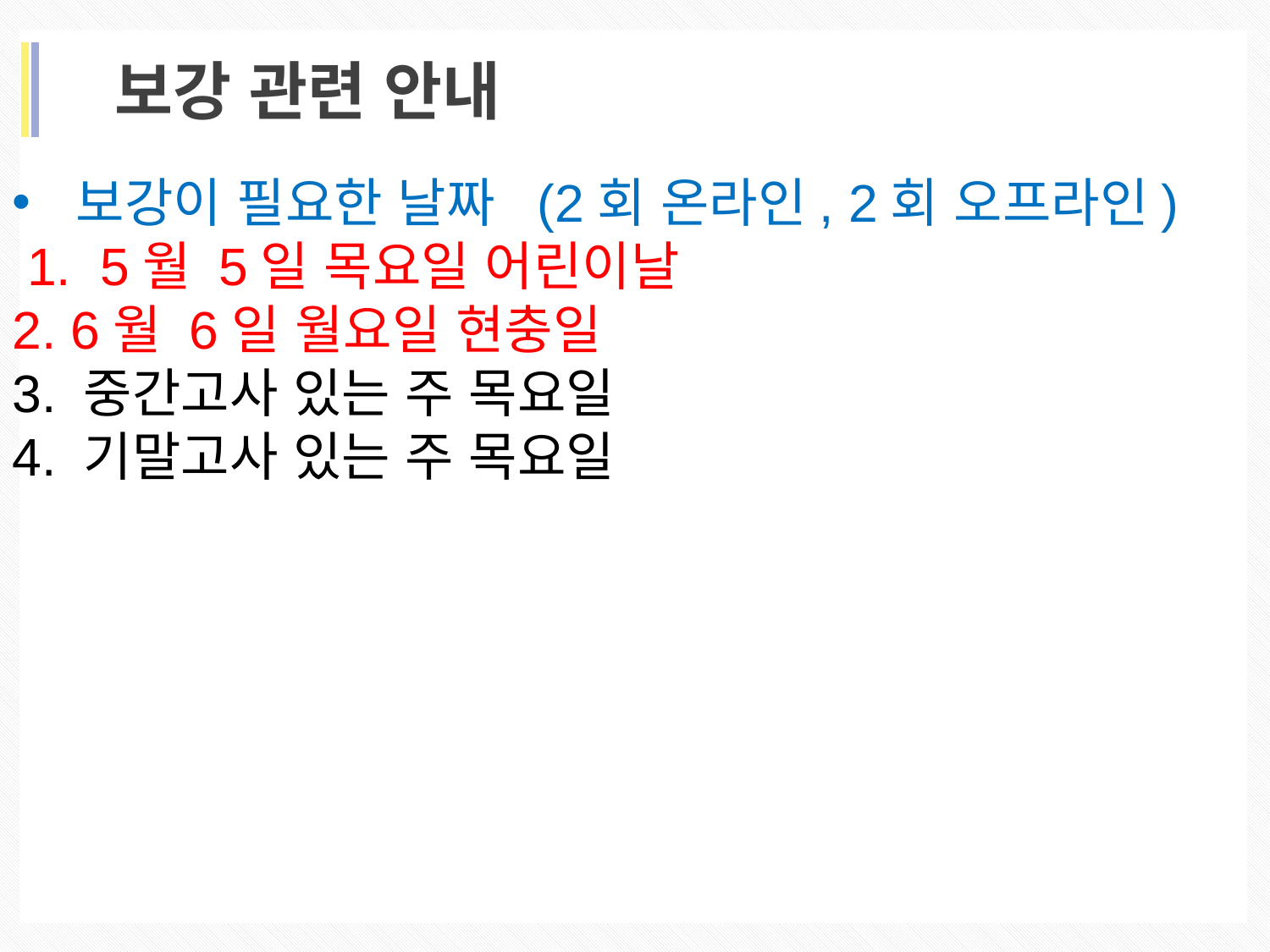

보강 관련 안내
보강이 필요한 날짜  (2회 온라인, 2회 오프라인)
 1.  5월 5일 목요일 어린이날
2. 6월 6일 월요일 현충일
3. 중간고사 있는 주 목요일
4. 기말고사 있는 주 목요일